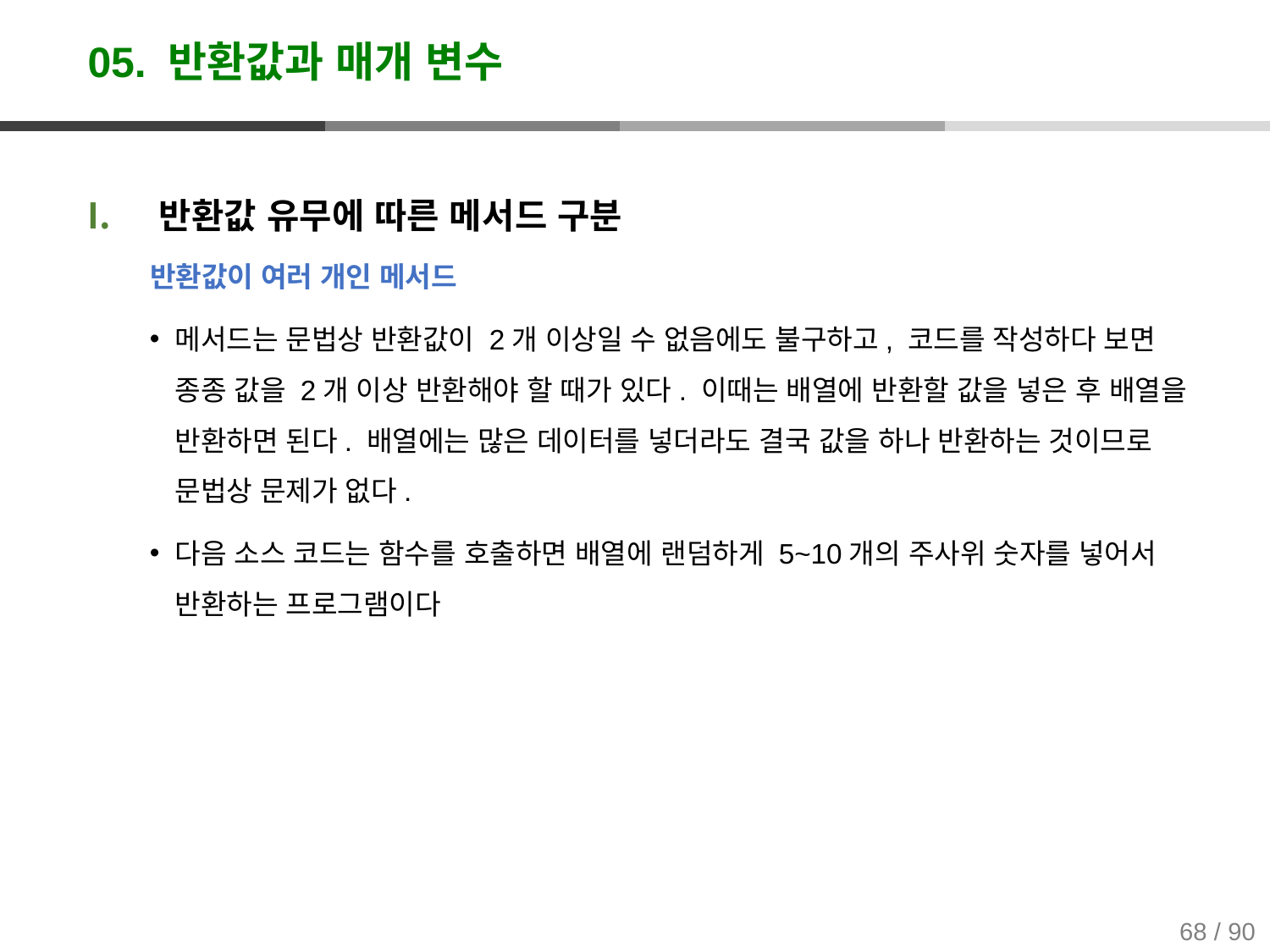

# 05. 반환값과 매개 변수
반환값 유무에 따른 메서드 구분
반환값이 여러 개인 메서드
메서드는 문법상 반환값이 2개 이상일 수 없음에도 불구하고, 코드를 작성하다 보면 종종 값을 2개 이상 반환해야 할 때가 있다. 이때는 배열에 반환할 값을 넣은 후 배열을 반환하면 된다. 배열에는 많은 데이터를 넣더라도 결국 값을 하나 반환하는 것이므로 문법상 문제가 없다.
다음 소스 코드는 함수를 호출하면 배열에 랜덤하게 5~10개의 주사위 숫자를 넣어서 반환하는 프로그램이다